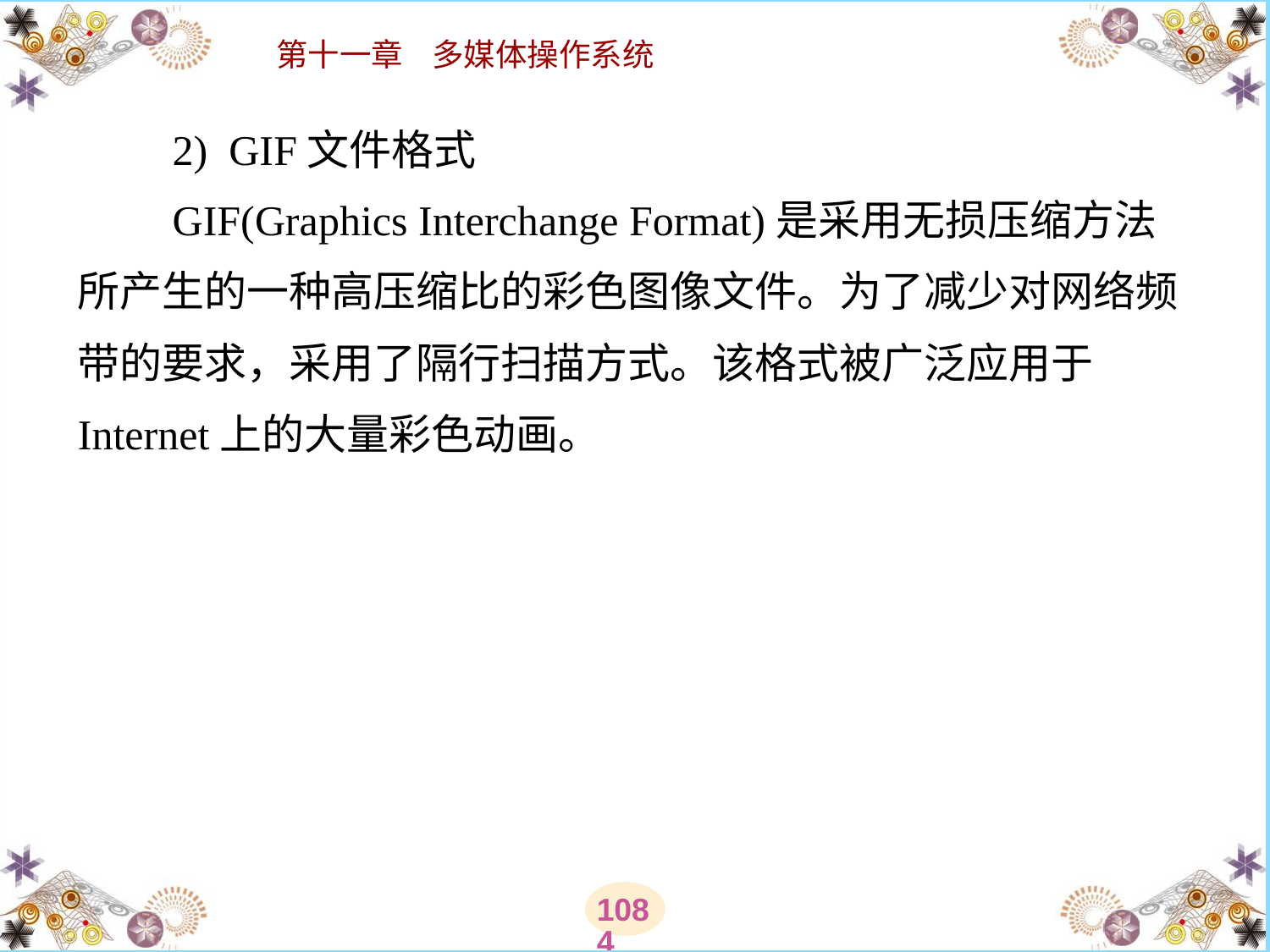

# 2)  GIF文件格式 　　GIF(Graphics Interchange Format)是采用无损压缩方法所产生的一种高压缩比的彩色图像文件。为了减少对网络频带的要求，采用了隔行扫描方式。该格式被广泛应用于Internet上的大量彩色动画。